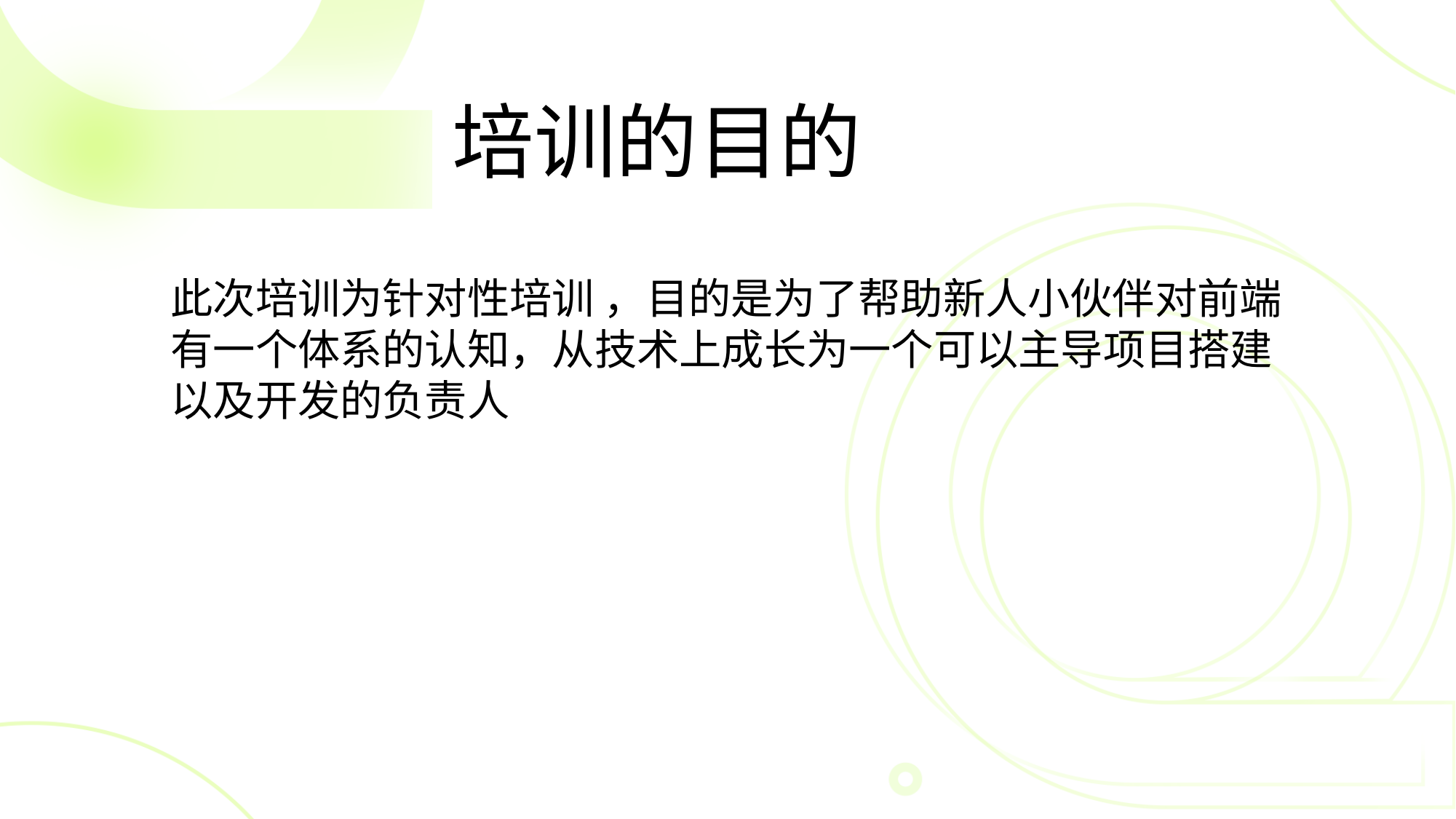

培训的目的
此次培训为针对性培训 ，目的是为了帮助新人小伙伴对前端有一个体系的认知，从技术上成长为一个可以主导项目搭建以及开发的负责人